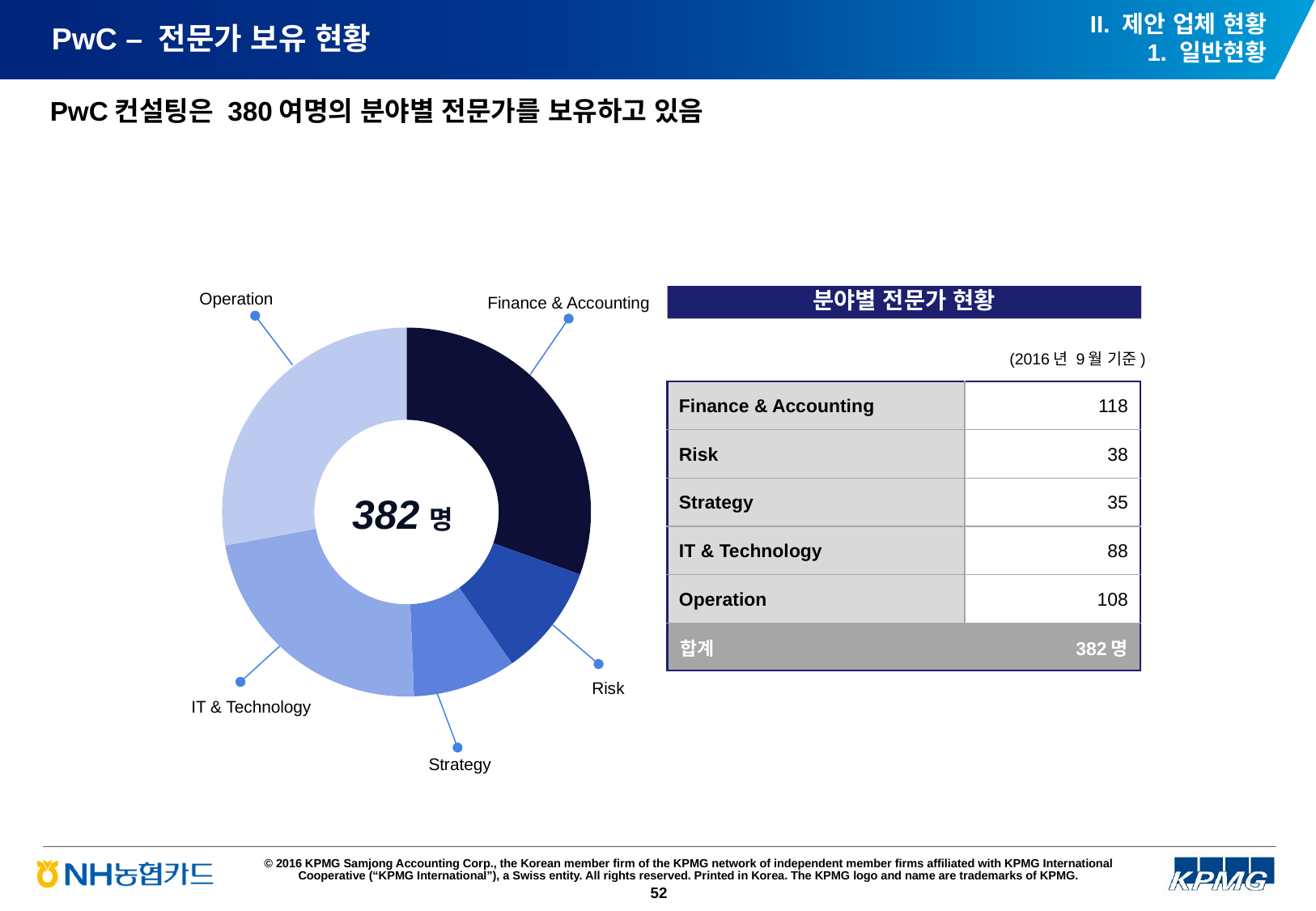

II. 제안 업체 현황
1. 일반현황
# PwC – 전문가 보유 현황
PwC컨설팅은 380여명의 분야별 전문가를 보유하고 있음
Operation
분야별 전문가 현황
Finance & Accounting

### Chart

| Category | 판매 |
|---|---|
|   Finance & Accounting  | 118.0 |
| Risk | 38.0 |
|  Strategy  | 35.0 |
|   IT & Technology | 88.0 |
|  Operation | 108.0 |
(2016년 9월 기준)
| Finance & Accounting | 118 |
| --- | --- |
| Risk | 38 |
| Strategy | 35 |
| IT & Technology | 88 |
| Operation | 108 |
| 합계 | 382명 |
382명
Risk
IT & Technology
 Strategy